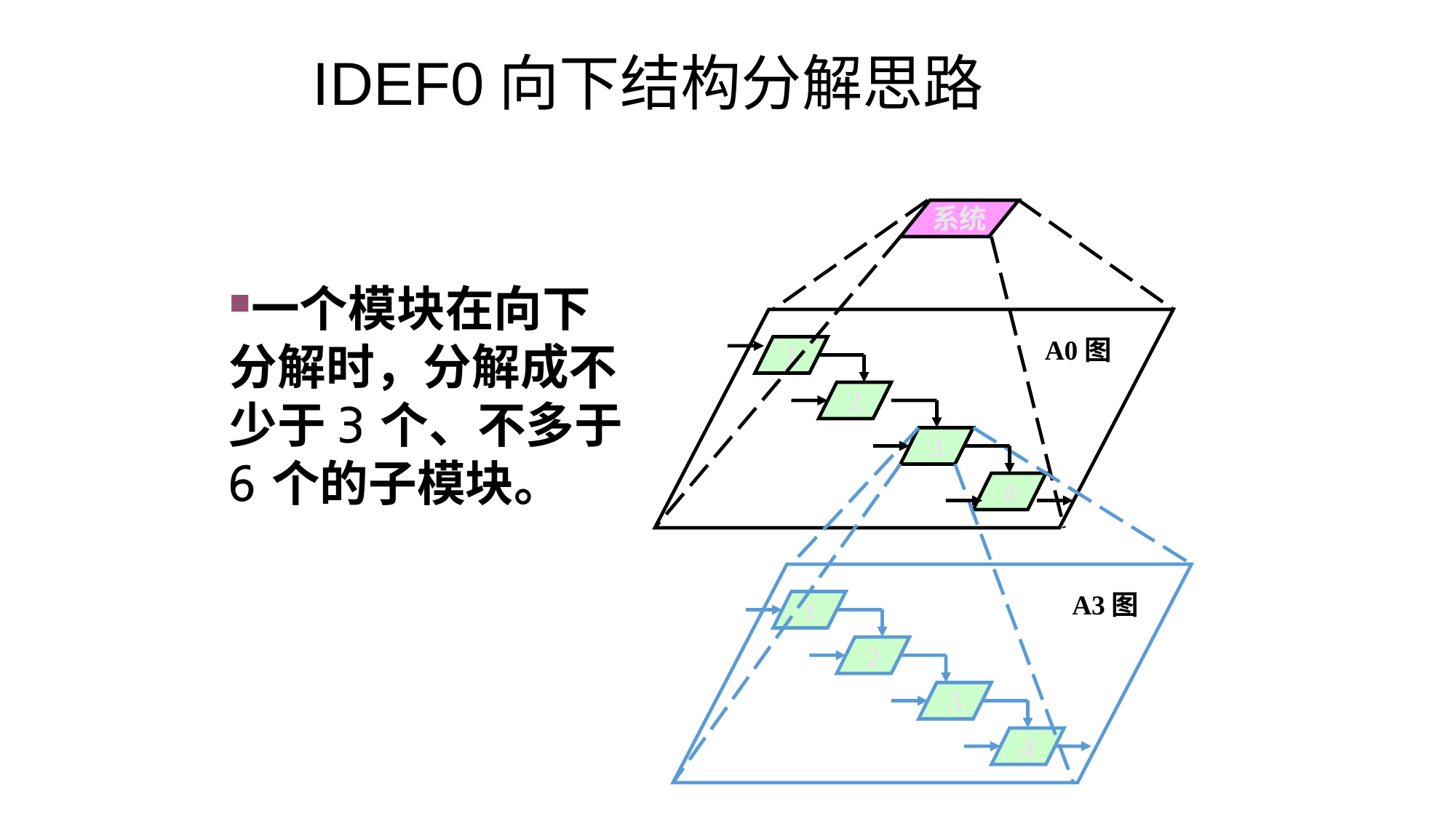

# IDEF0向下结构分解思路

系统

一个模块在向下分解时，分解成不少于3个、不多于6个的子模块。

A0图
1

2

3

4

A3图
1

2

3

4